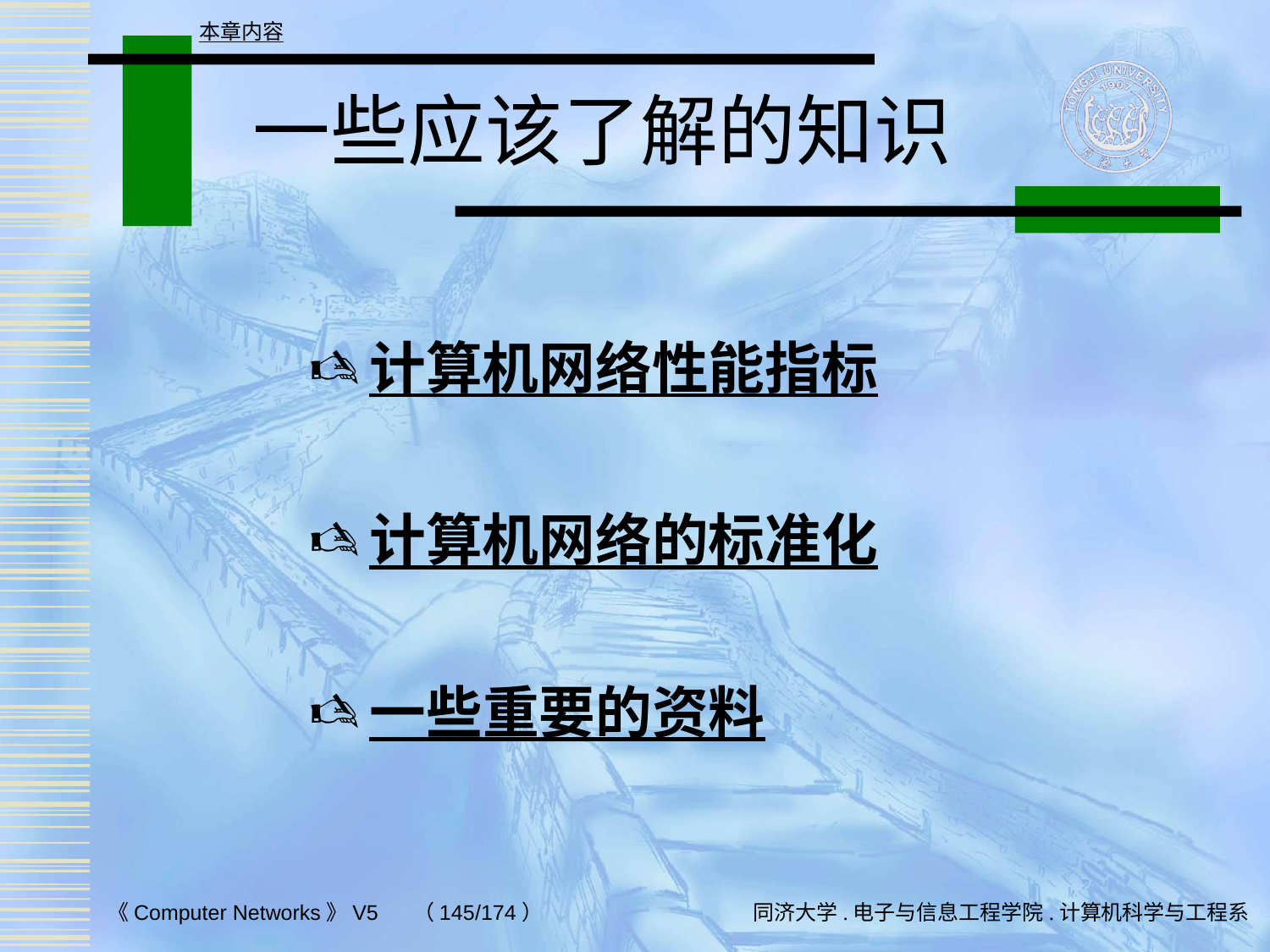

本章内容
# 一些应该了解的知识
计算机网络性能指标

计算机网络的标准化

一些重要的资料